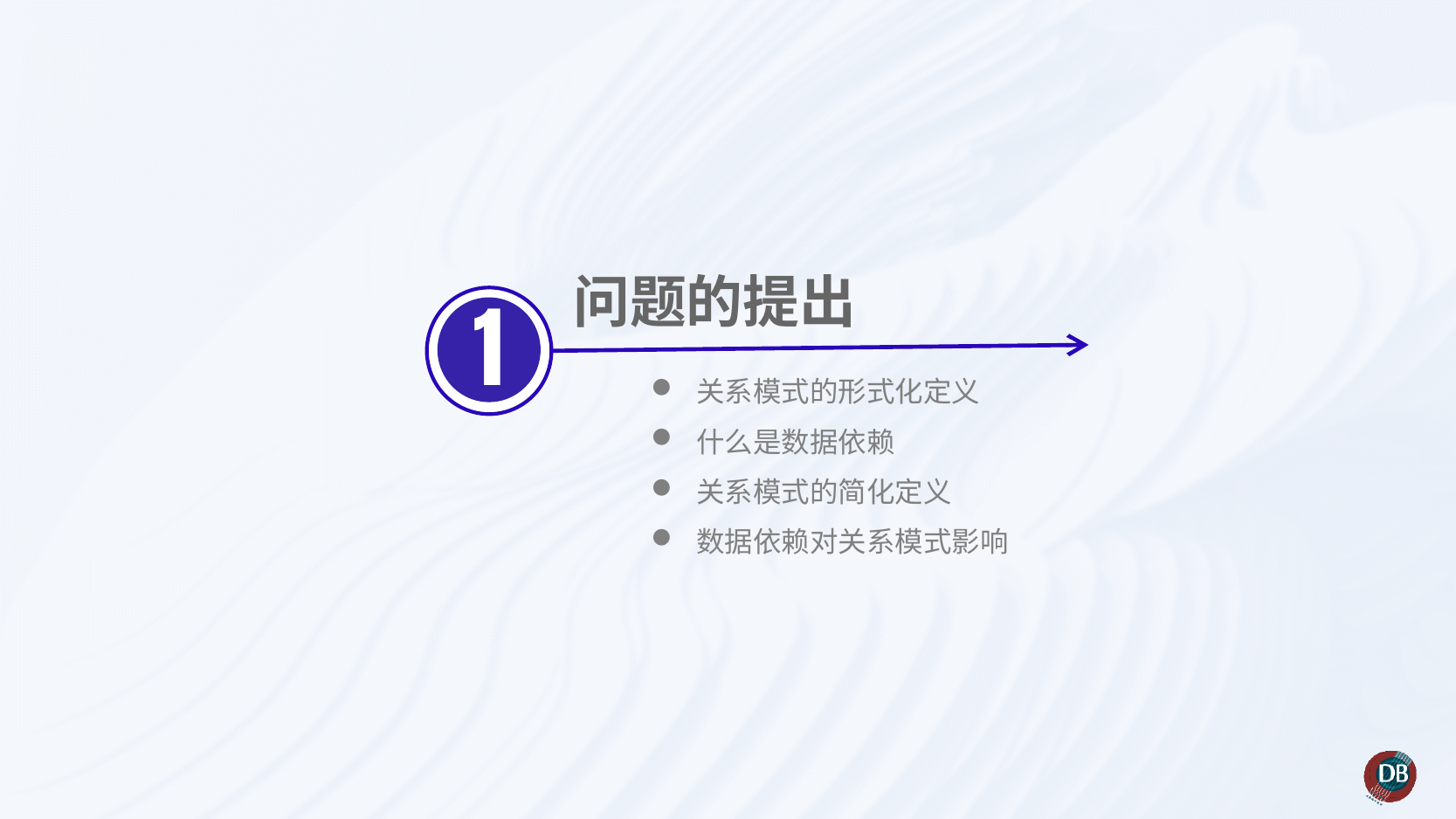

问题的提出

1
关系模式的形式化定义
什么是数据依赖
关系模式的简化定义
数据依赖对关系模式影响